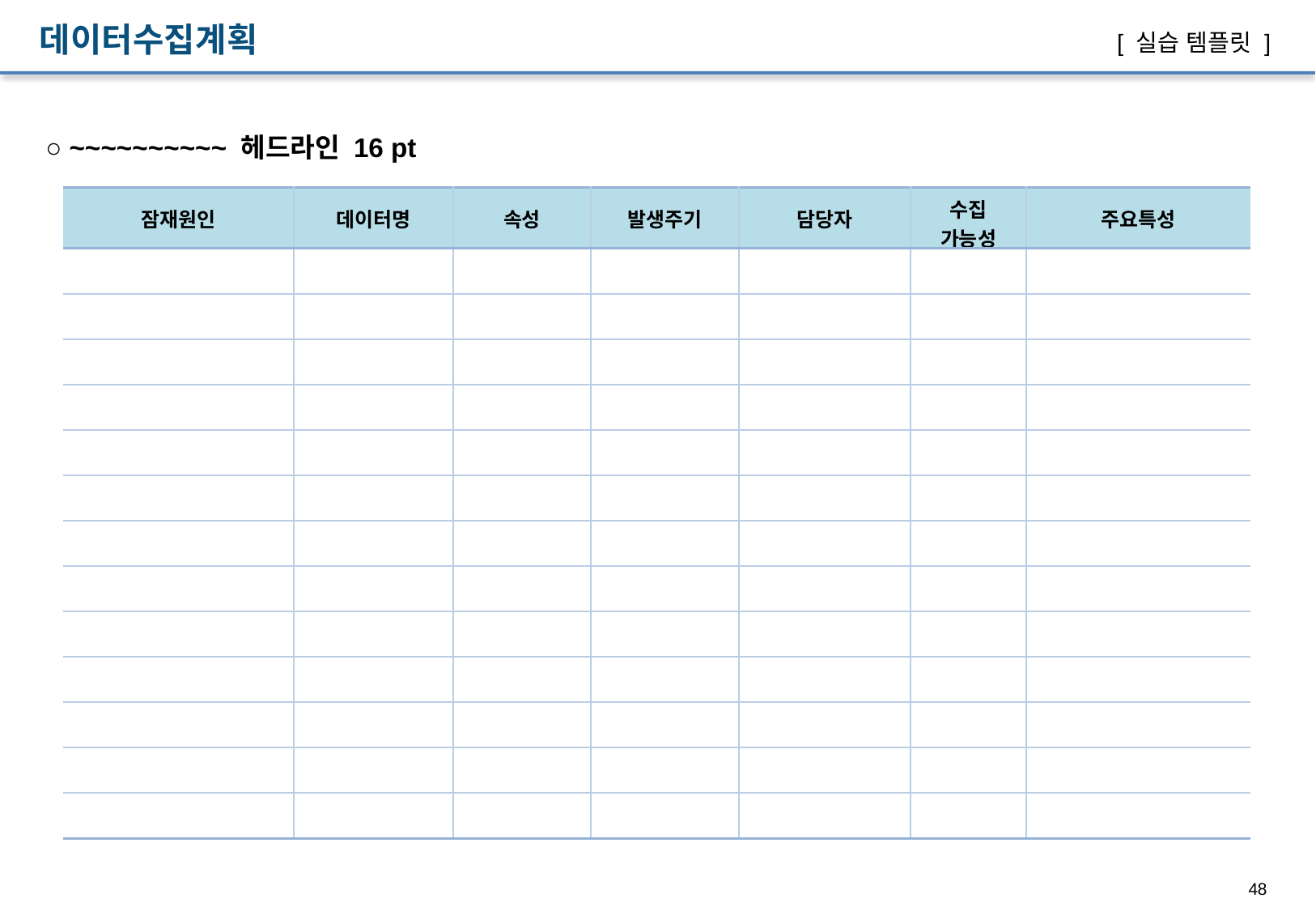

데이터수집계획
[ 실습 템플릿 ]
○ ~~~~~~~~~~ 헤드라인 16 pt
| 잠재원인 | 데이터명 | 속성 | 발생주기 | 담당자 | 수집 가능성 | 주요특성 |
| --- | --- | --- | --- | --- | --- | --- |
|  |  |  |  |  |  |  |
|  |  |  |  |  |  |  |
|  |  |  |  |  |  |  |
|  |  |  |  |  |  |  |
|  |  |  |  |  |  |  |
|  |  |  |  |  |  |  |
|  |  |  |  |  |  |  |
|  |  |  |  |  |  |  |
|  |  |  |  |  |  |  |
|  |  |  |  |  |  |  |
|  |  |  |  |  |  |  |
|  |  |  |  |  |  |  |
|  |  |  |  |  |  |  |
48